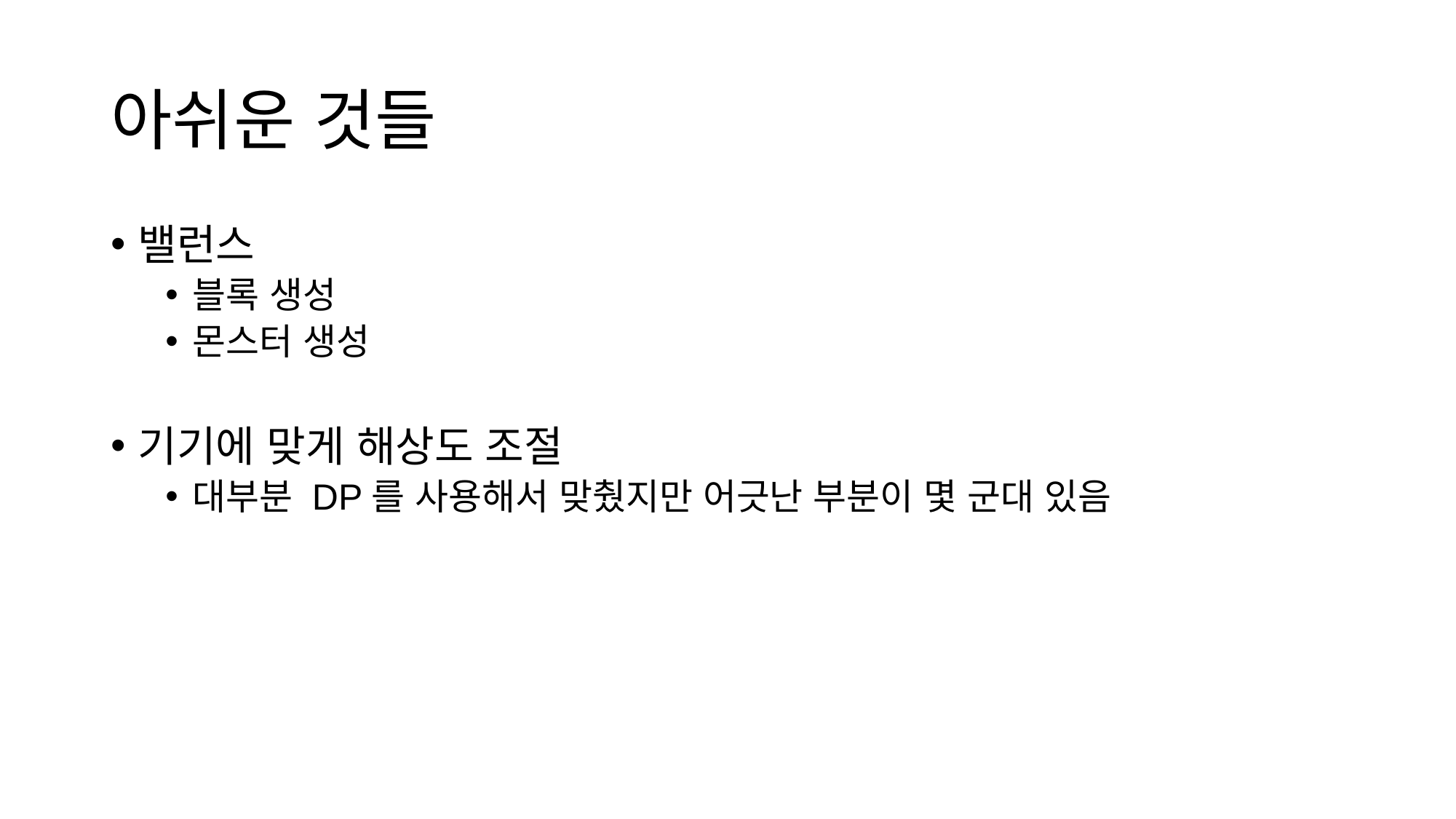

# 아쉬운 것들
밸런스
블록 생성
몬스터 생성

기기에 맞게 해상도 조절
대부분 DP를 사용해서 맞췄지만 어긋난 부분이 몇 군대 있음